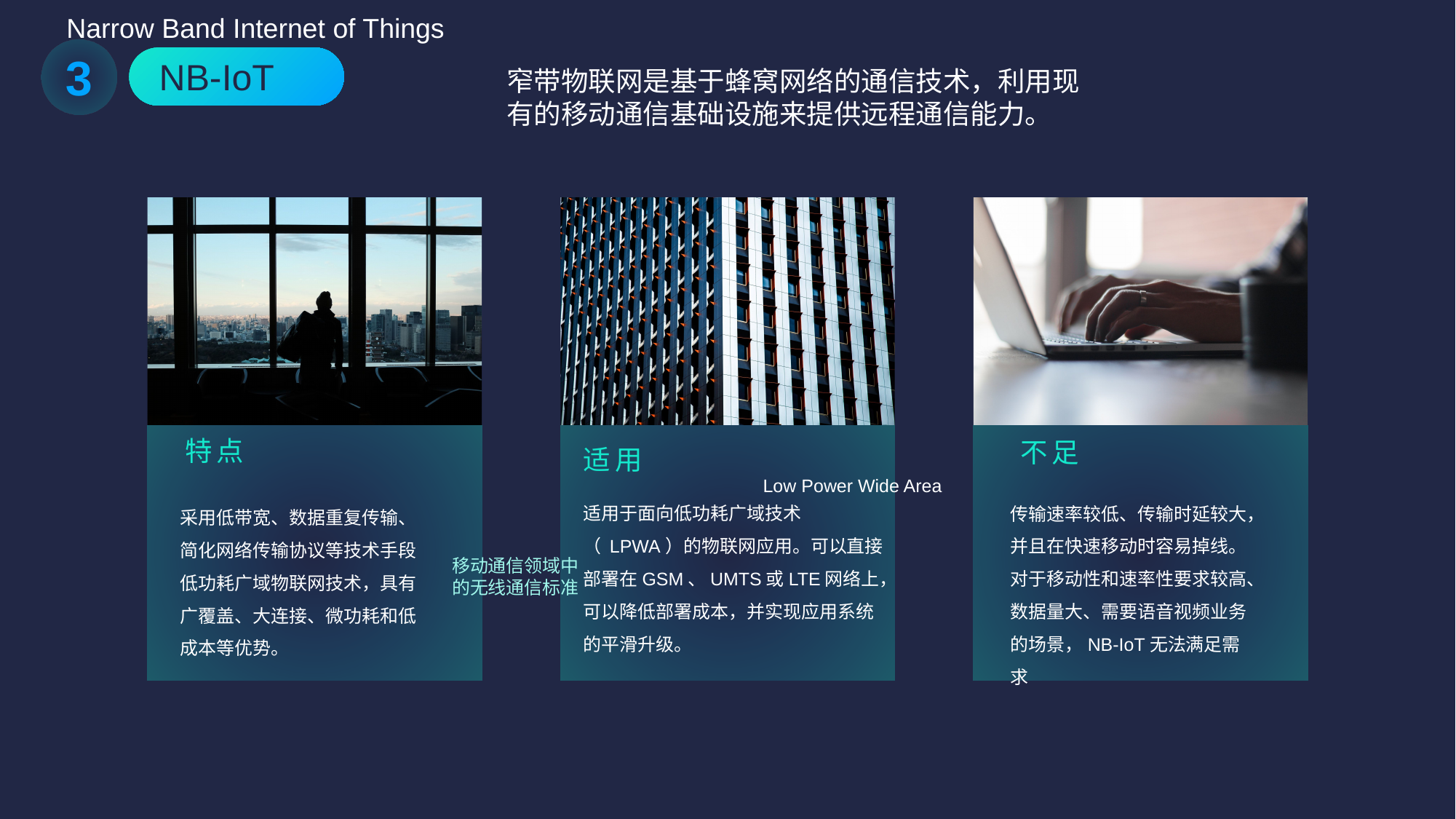

Narrow Band Internet of Things
3

NB-IoT
窄带物联网是基于蜂窝网络的通信技术，利用现有的移动通信基础设施来提供远程通信能力。

特点
采用低带宽、数据重复传输、简化网络传输协议等技术手段低功耗广域物联网技术，具有广覆盖、大连接、微功耗和低成本等优势。

适用
适用于面向低功耗广域技术（ LPWA）的物联网应用。可以直接部署在GSM、UMTS或LTE网络上，可以降低部署成本，并实现应用系统的平滑升级。

不足
传输速率较低、传输时延较大，并且在快速移动时容易掉线。对于移动性和速率性要求较高、数据量大、需要语音视频业务的场景，NB-IoT无法满足需求
Low Power Wide Area
移动通信领域中的无线通信标准